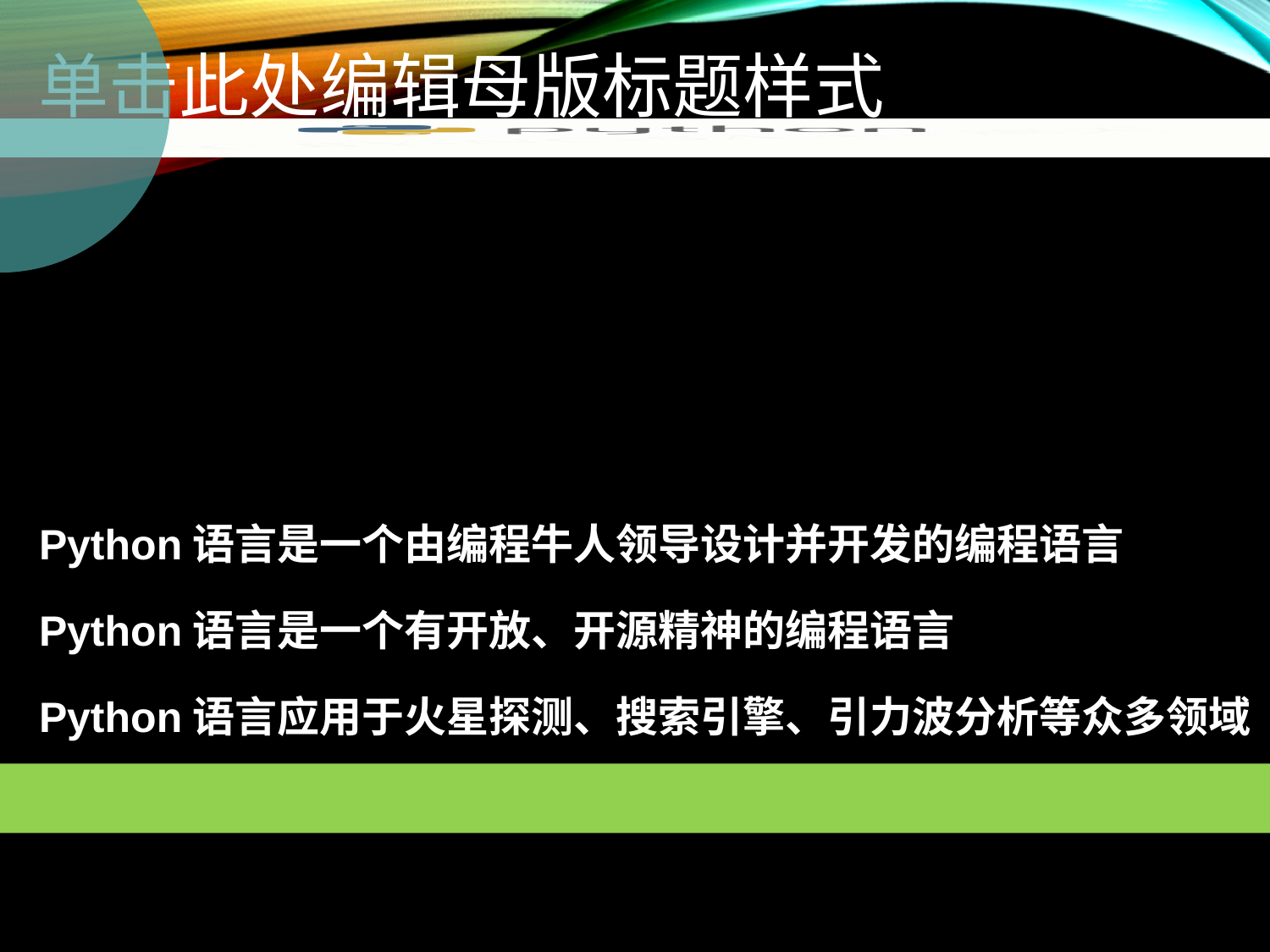

Python语言是一个由编程牛人领导设计并开发的编程语言
Python语言是一个有开放、开源精神的编程语言
Python语言应用于火星探测、搜索引擎、引力波分析等众多领域